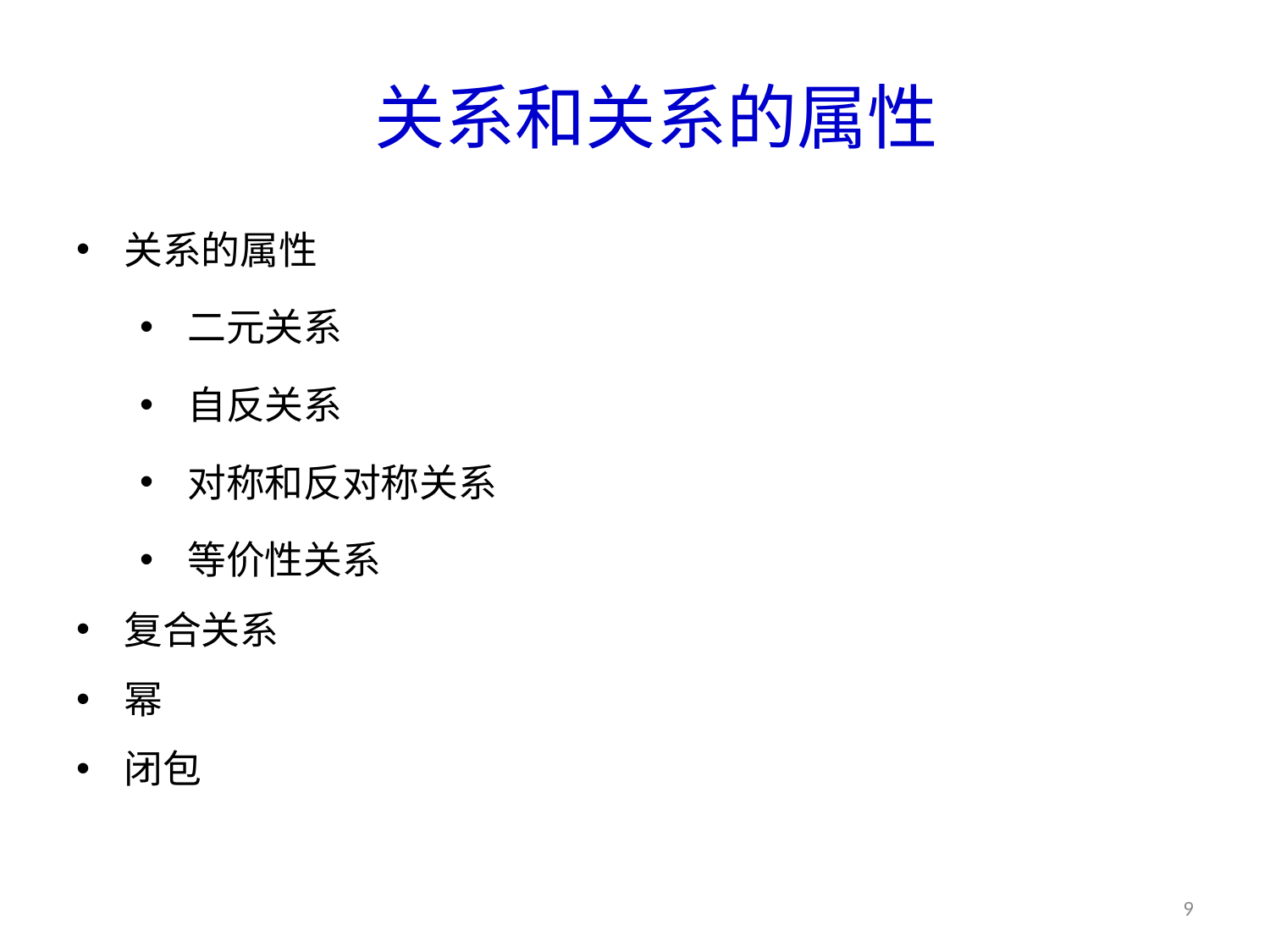

# 关系和关系的属性
关系的属性
二元关系
自反关系
对称和反对称关系
等价性关系
复合关系
幂
闭包
9